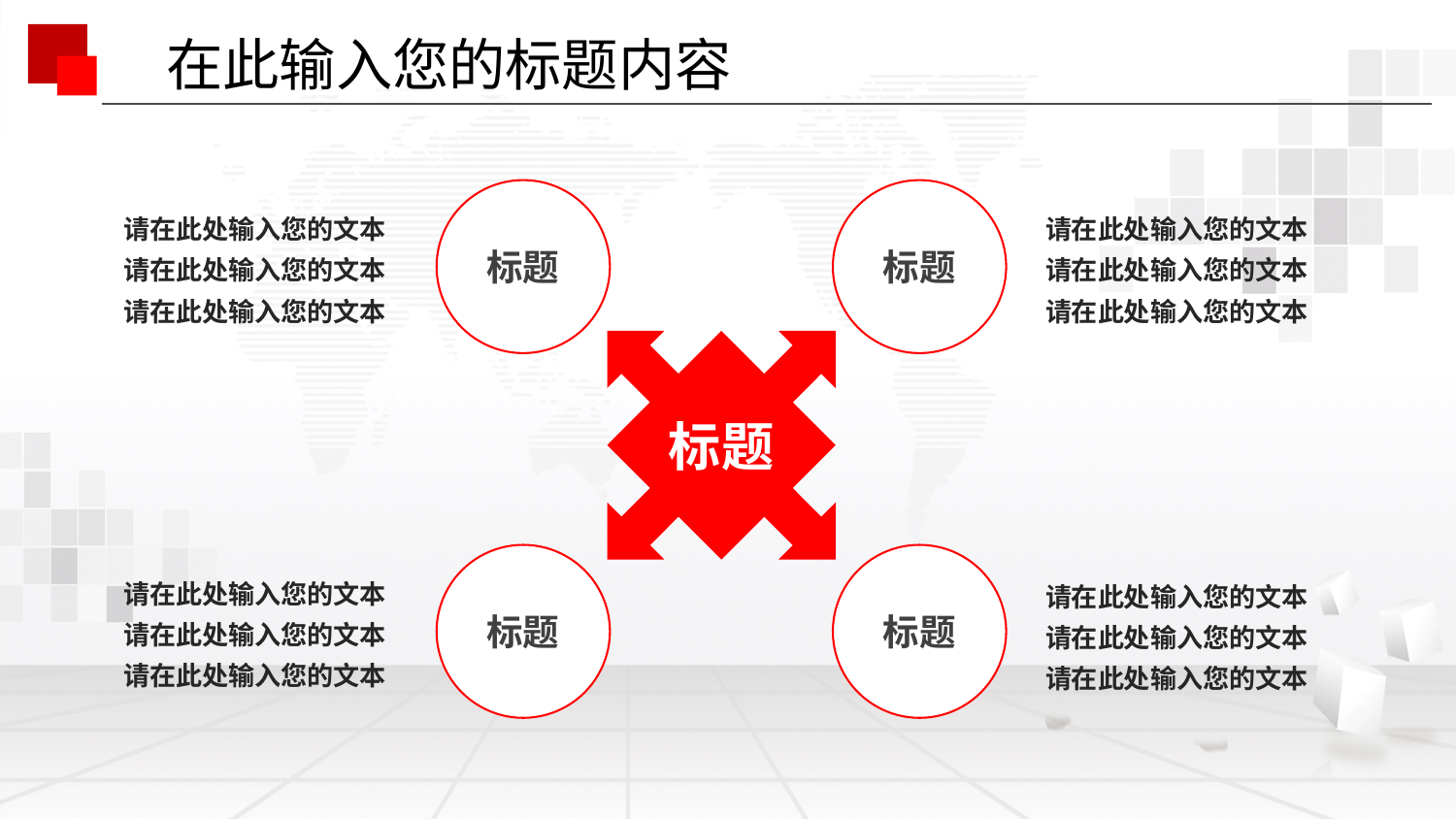

在此输入您的标题内容
标题
标题
请在此处输入您的文本
请在此处输入您的文本
请在此处输入您的文本
请在此处输入您的文本
请在此处输入您的文本
请在此处输入您的文本
标题
标题
标题
请在此处输入您的文本
请在此处输入您的文本
请在此处输入您的文本
请在此处输入您的文本
请在此处输入您的文本
请在此处输入您的文本